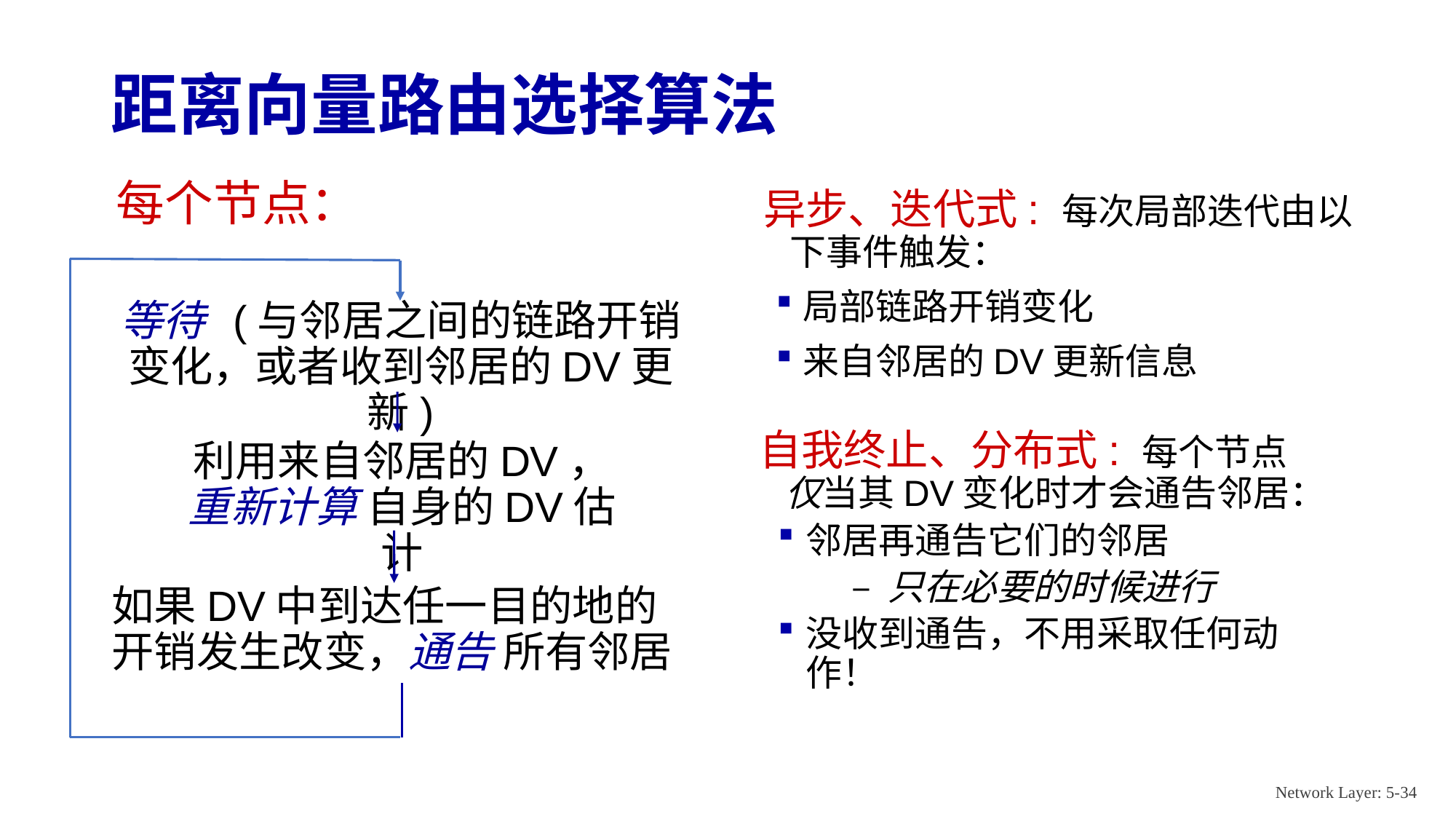

# 距离向量路由选择算法
每个节点：
异步、迭代式: 每次局部迭代由以下事件触发：
局部链路开销变化
来自邻居的DV更新信息

等待  (与邻居之间的链路开销变化，或者收到邻居的DV更新)

利用来自邻居的DV，
重新计算 自身的DV估计

自我终止、分布式: 每个节点仅当其DV变化时才会通告邻居：
邻居再通告它们的邻居
         – 只在必要的时候进行
没收到通告，不用采取任何动作！

如果DV中到达任一目的地的开销发生改变，通告 所有邻居
Network Layer: 5-34